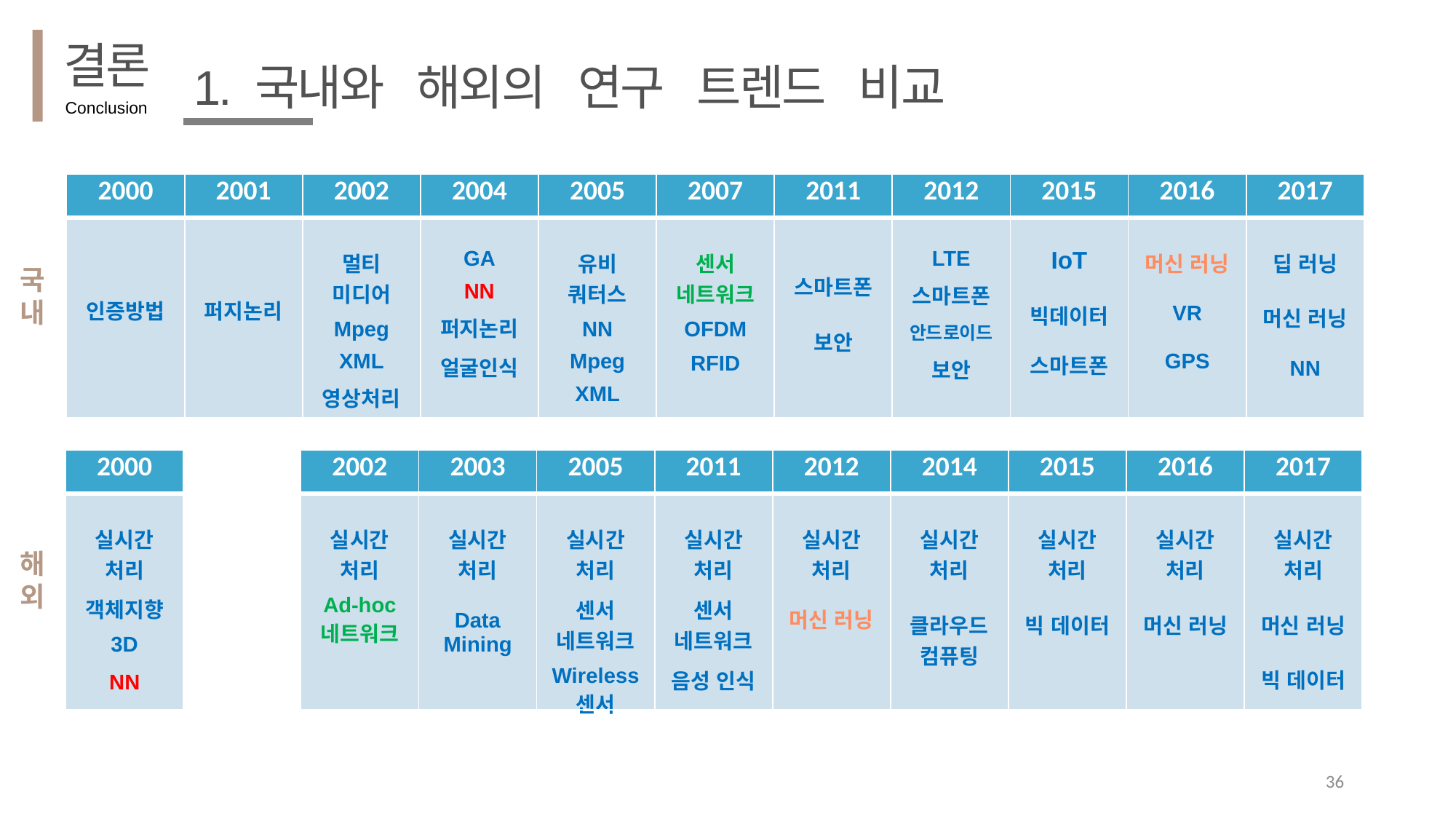

결론
1. 국내와   해외의   연구   트렌드   비교
Conclusion
| 2000 | 2001 | 2002 | 2004 | 2005 | 2007 | 2011 | 2012 | 2015 | 2016 | 2017 |
| --- | --- | --- | --- | --- | --- | --- | --- | --- | --- | --- |
| 인증방법 | 퍼지논리 | 멀티 미디어 Mpeg XML 영상처리 | GA NN 퍼지논리 얼굴인식 | 유비 쿼터스 NN Mpeg XML | 센서 네트워크 OFDM RFID | 스마트폰 보안 | LTE 스마트폰 안드로이드 보안 | IoT 빅데이터 스마트폰 | 머신 러닝 VR GPS | 딥 러닝 머신 러닝 NN |
국
내
| 2000 |
| --- |
| 실시간 처리 객체지향 3D NN |
| 2002 | 2003 | 2005 | 2011 | 2012 | 2014 | 2015 | 2016 | 2017 |
| --- | --- | --- | --- | --- | --- | --- | --- | --- |
| 실시간 처리 Ad-hoc 네트워크 | 실시간 처리 Data Mining | 실시간 처리 센서 네트워크 Wireless 센서 | 실시간 처리 센서 네트워크 음성 인식 | 실시간 처리 머신 러닝 | 실시간 처리 클라우드 컴퓨팅 | 실시간 처리 빅 데이터 | 실시간 처리 머신 러닝 | 실시간 처리 머신 러닝 빅 데이터 |
해
외
36